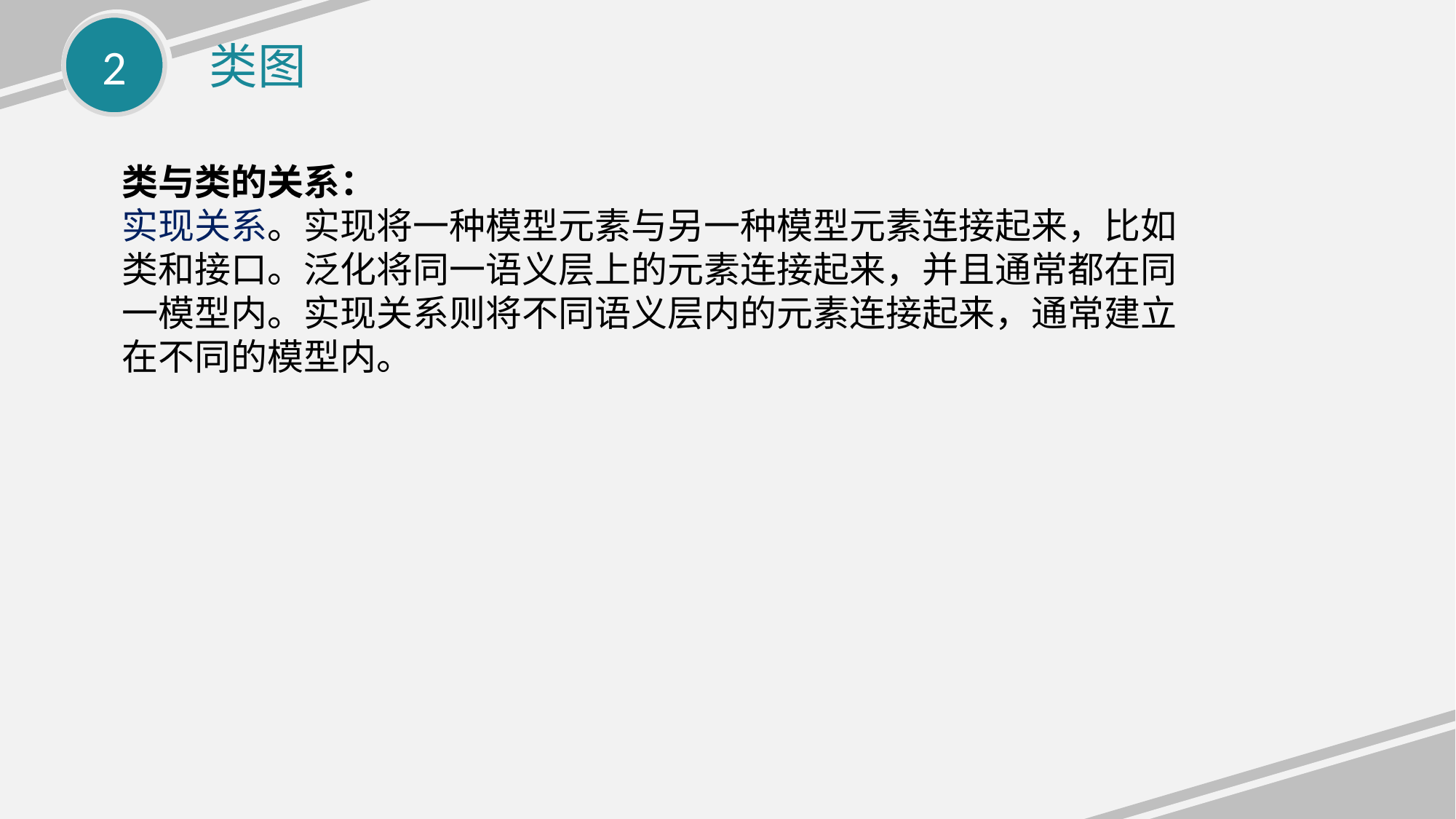

2
类图
类与类的关系：
实现关系。实现将一种模型元素与另一种模型元素连接起来，比如类和接口。泛化将同一语义层上的元素连接起来，并且通常都在同一模型内。实现关系则将不同语义层内的元素连接起来，通常建立在不同的模型内。